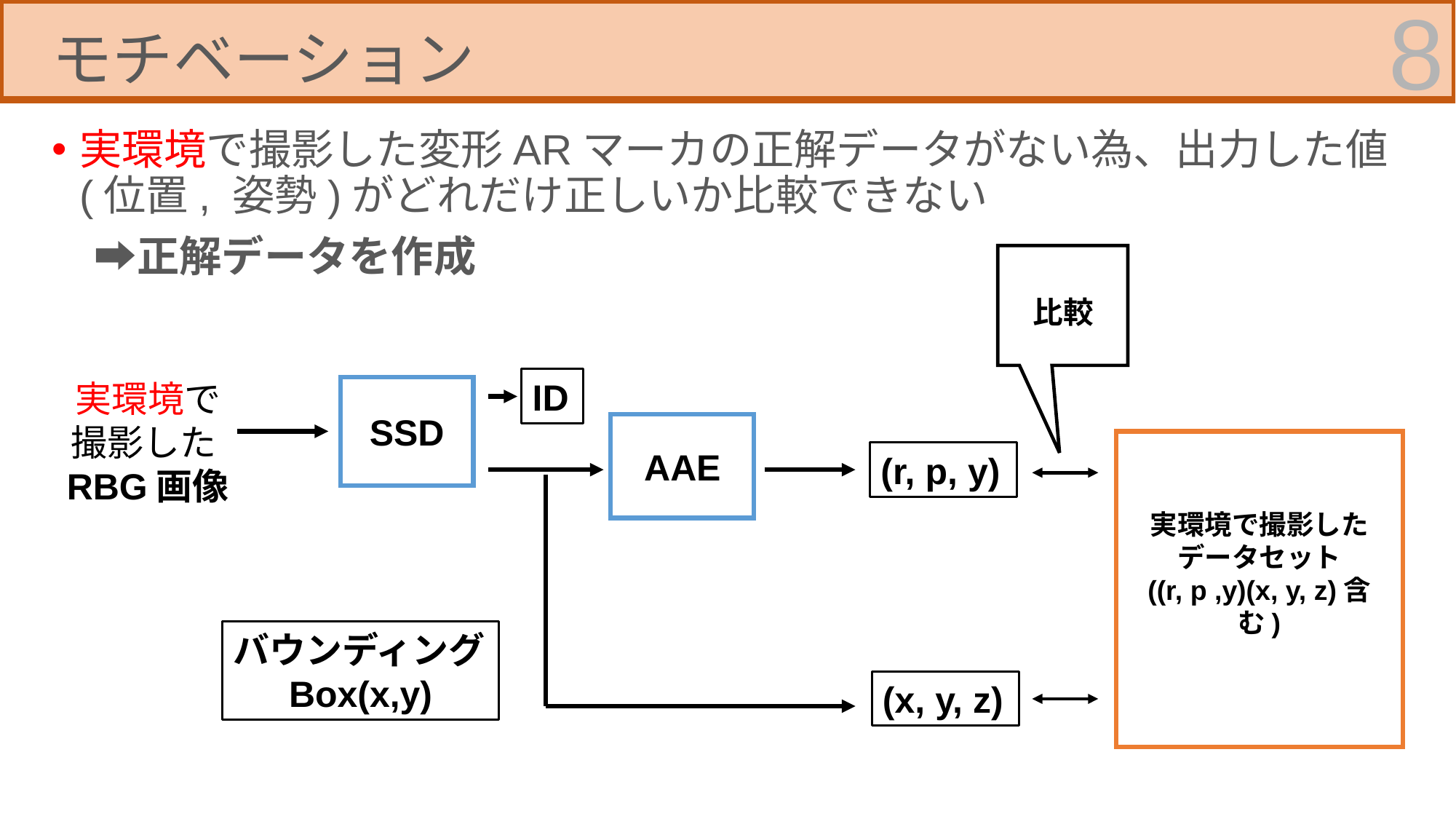

# モチベーション
8
実環境で撮影した変形ARマーカの正解データがない為、出力した値(位置, 姿勢)がどれだけ正しいか比較できない
　➡正解データを作成

比較
ID
実環境で撮影したRBG画像
SSD
AAE
実環境で撮影したデータセット
((r, p ,y)(x, y, z)含む)

(r, p, y)
バウンディングBox(x,y)
(x, y, z)